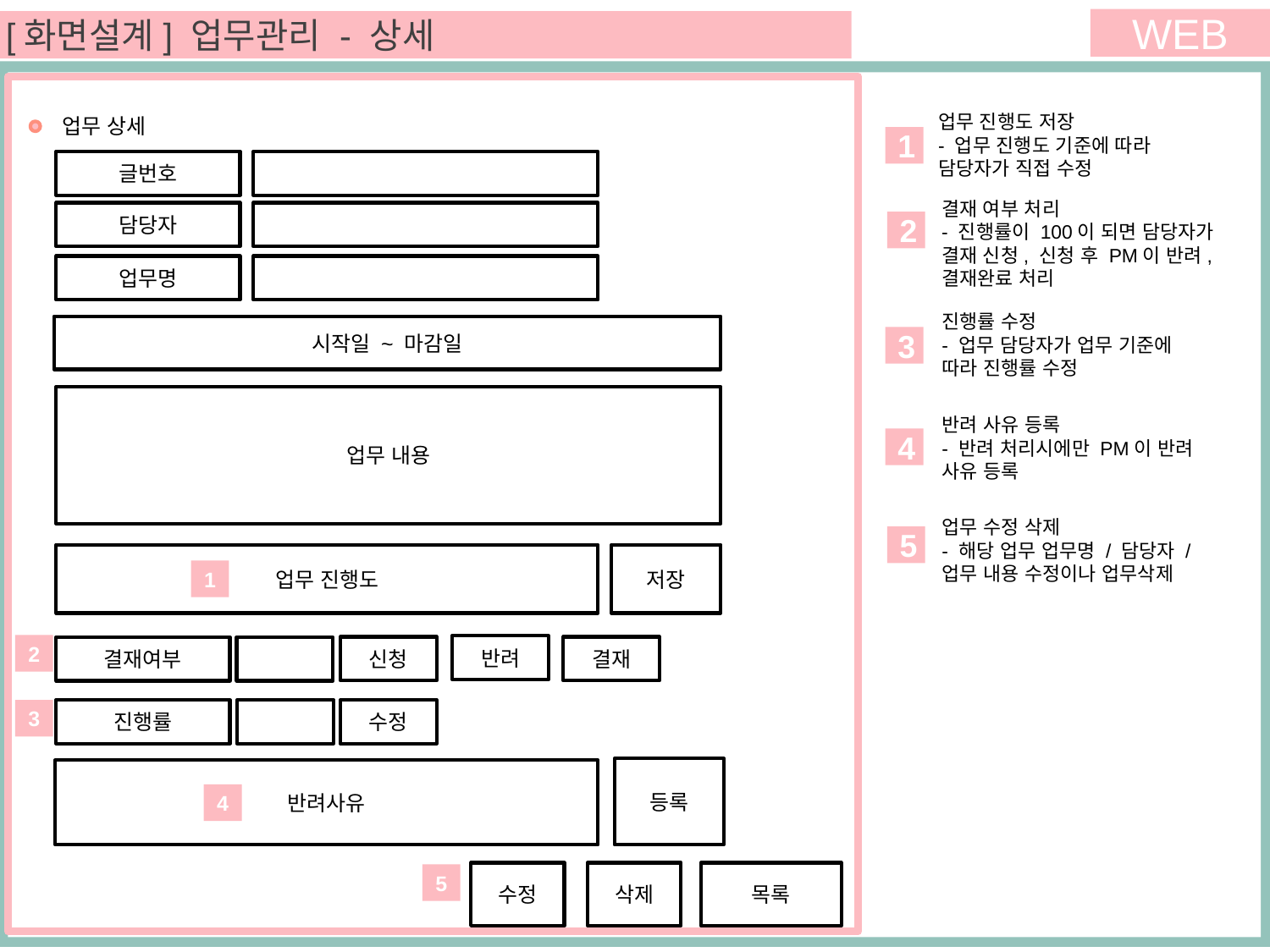

WEB
[화면설계] 업무관리 - 상세

업무 진행도 저장
- 업무 진행도 기준에 따라 담당자가 직접 수정
 업무 상세

1
글번호

결재 여부 처리
- 진행률이 100이 되면 담당자가 결재 신청, 신청 후 PM이 반려, 결재완료 처리
담당자

2
업무명

진행률 수정
- 업무 담당자가 업무 기준에 따라 진행률 수정
시작일 ~ 마감일
3
업무 내용
반려 사유 등록
- 반려 처리시에만 PM이 반려 사유 등록
4
업무 수정 삭제
- 해당 업무 업무명 / 담당자 / 업무 내용 수정이나 업무삭제

5
업무 진행도
저장
1
2
반려
신청
결재
결재여부

3
진행률

수정
등록
반려사유
4
수정
삭제
목록
5